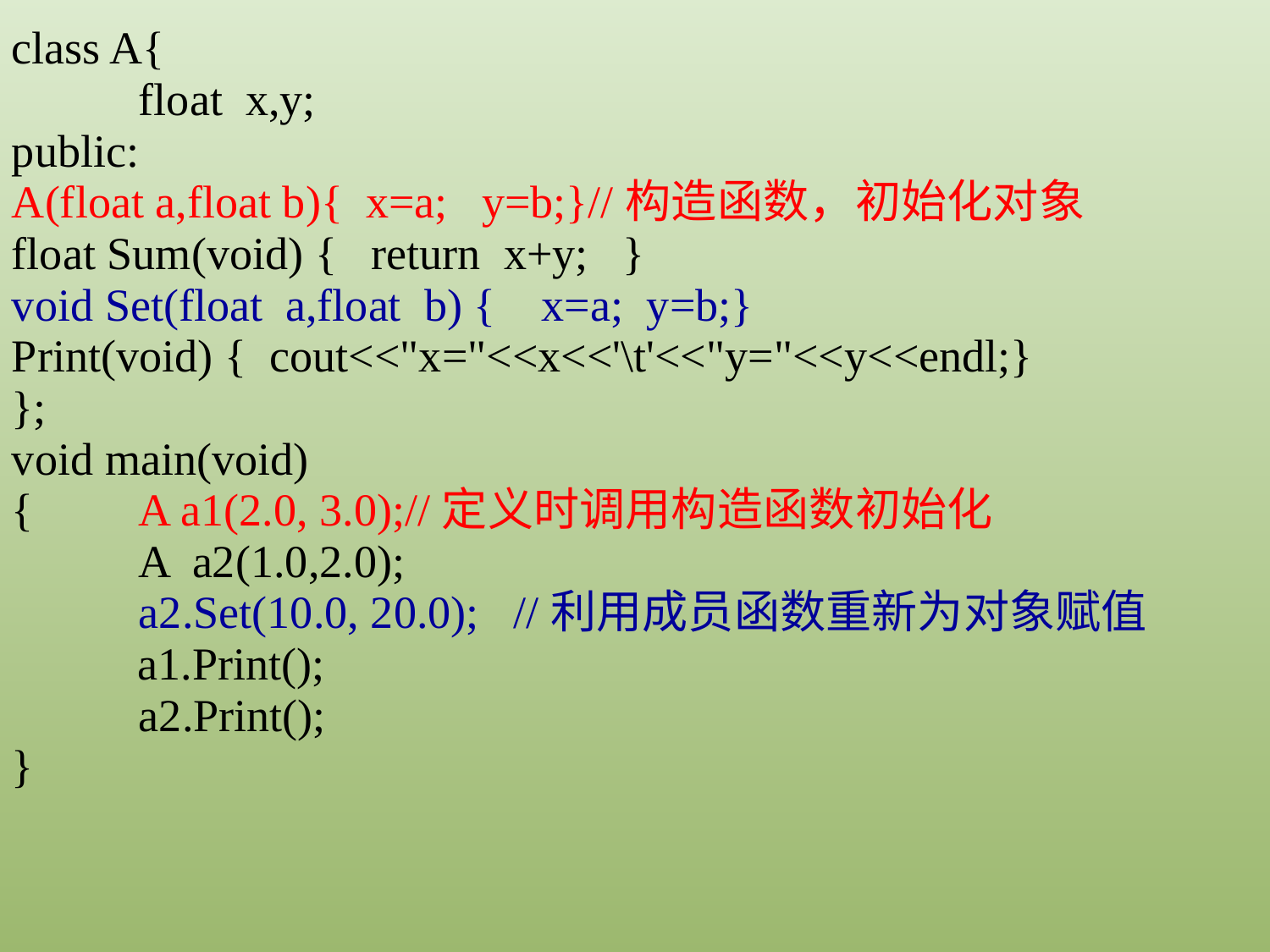

class A{
	float  x,y;
public:
A(float a,float b){  x=a;   y=b;}//构造函数，初始化对象
float Sum(void) {   return  x+y;   }
void Set(float  a,float  b) {    x=a;	y=b;}
Print(void) {  cout<<"x="<<x<<'\t'<<"y="<<y<<endl;}
};
void main(void)
{	A a1(2.0, 3.0);//定义时调用构造函数初始化
	A  a2(1.0,2.0);
	a2.Set(10.0, 20.0);   //利用成员函数重新为对象赋值
           a1.Print();
	a2.Print();
}
656